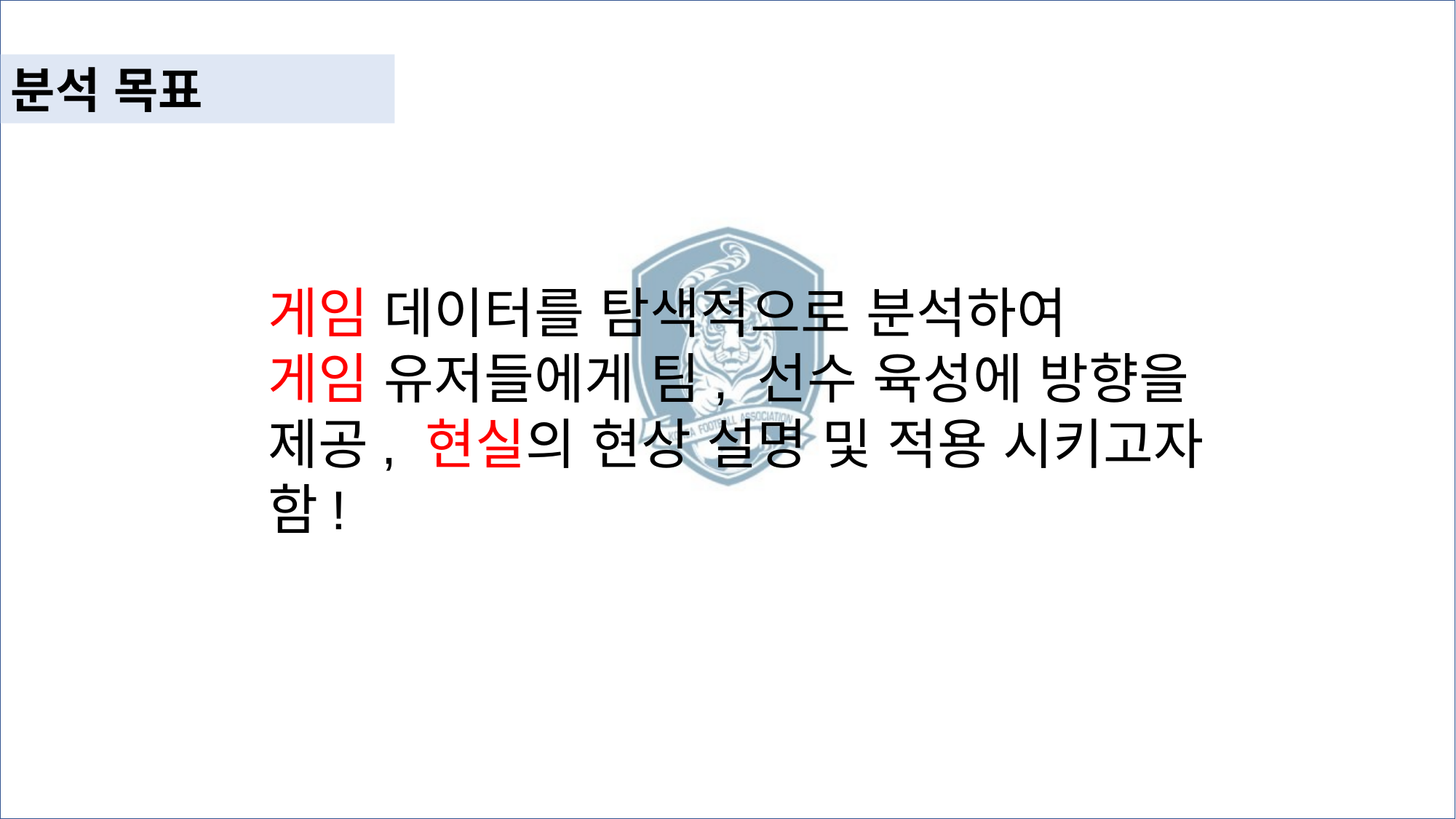

분석 목표
게임 데이터를 탐색적으로 분석하여
게임 유저들에게 팀, 선수 육성에 방향을 제공, 현실의 현상 설명 및 적용 시키고자 함!